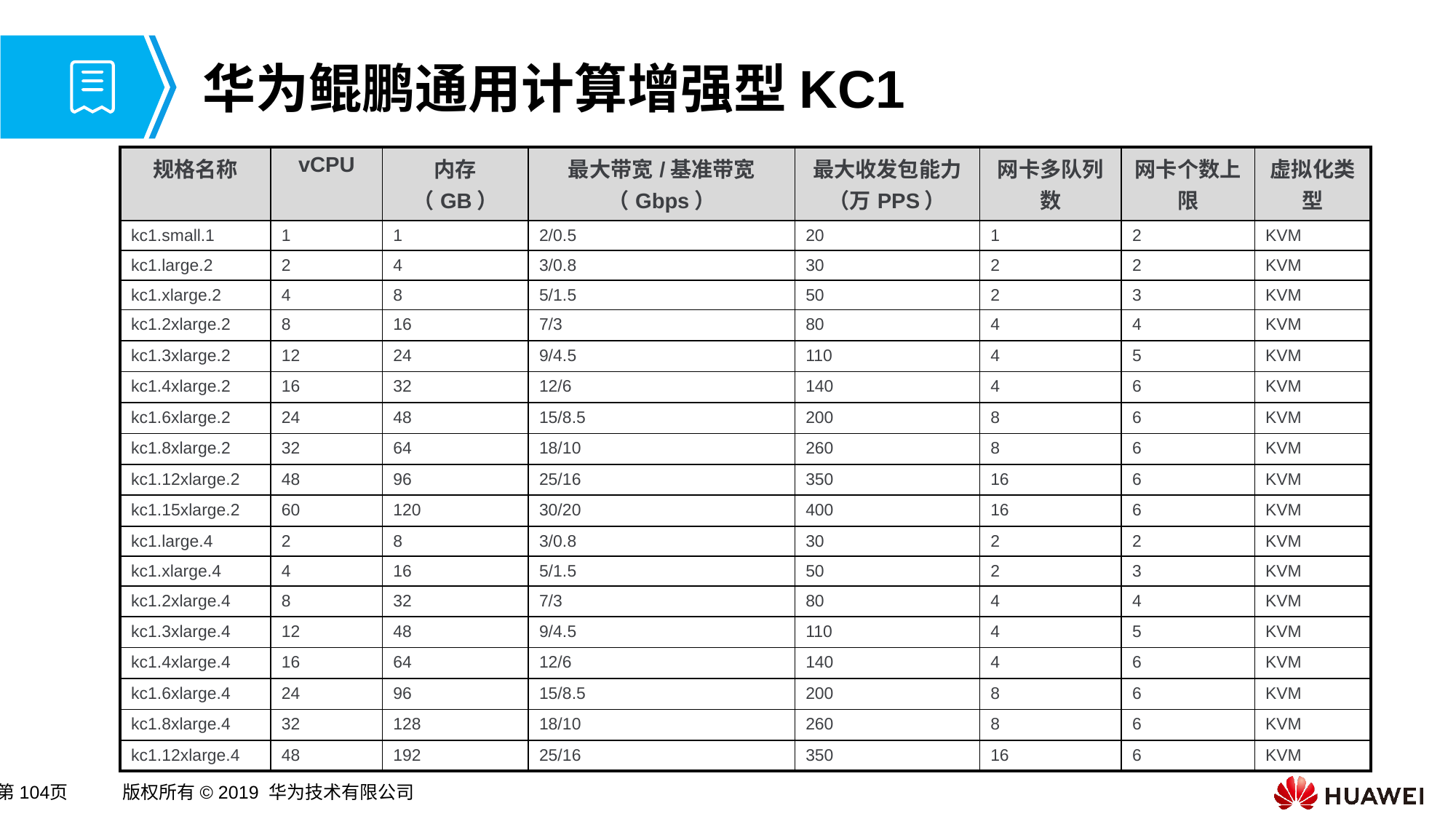

# 华为鲲鹏通用计算增强型KC1

| 规格名称 | vCPU | 内存（GB） | 最大带宽/基准带宽（Gbps） | 最大收发包能力（万PPS） | 网卡多队列数 | 网卡个数上限 | 虚拟化类型 |
| --- | --- | --- | --- | --- | --- | --- | --- |
| kc1.small.1 | 1 | 1 | 2/0.5 | 20 | 1 | 2 | KVM |
| kc1.large.2 | 2 | 4 | 3/0.8 | 30 | 2 | 2 | KVM |
| kc1.xlarge.2 | 4 | 8 | 5/1.5 | 50 | 2 | 3 | KVM |
| kc1.2xlarge.2 | 8 | 16 | 7/3 | 80 | 4 | 4 | KVM |
| kc1.3xlarge.2 | 12 | 24 | 9/4.5 | 110 | 4 | 5 | KVM |
| kc1.4xlarge.2 | 16 | 32 | 12/6 | 140 | 4 | 6 | KVM |
| kc1.6xlarge.2 | 24 | 48 | 15/8.5 | 200 | 8 | 6 | KVM |
| kc1.8xlarge.2 | 32 | 64 | 18/10 | 260 | 8 | 6 | KVM |
| kc1.12xlarge.2 | 48 | 96 | 25/16 | 350 | 16 | 6 | KVM |
| kc1.15xlarge.2 | 60 | 120 | 30/20 | 400 | 16 | 6 | KVM |
| kc1.large.4 | 2 | 8 | 3/0.8 | 30 | 2 | 2 | KVM |
| kc1.xlarge.4 | 4 | 16 | 5/1.5 | 50 | 2 | 3 | KVM |
| kc1.2xlarge.4 | 8 | 32 | 7/3 | 80 | 4 | 4 | KVM |
| kc1.3xlarge.4 | 12 | 48 | 9/4.5 | 110 | 4 | 5 | KVM |
| kc1.4xlarge.4 | 16 | 64 | 12/6 | 140 | 4 | 6 | KVM |
| kc1.6xlarge.4 | 24 | 96 | 15/8.5 | 200 | 8 | 6 | KVM |
| kc1.8xlarge.4 | 32 | 128 | 18/10 | 260 | 8 | 6 | KVM |
| kc1.12xlarge.4 | 48 | 192 | 25/16 | 350 | 16 | 6 | KVM |